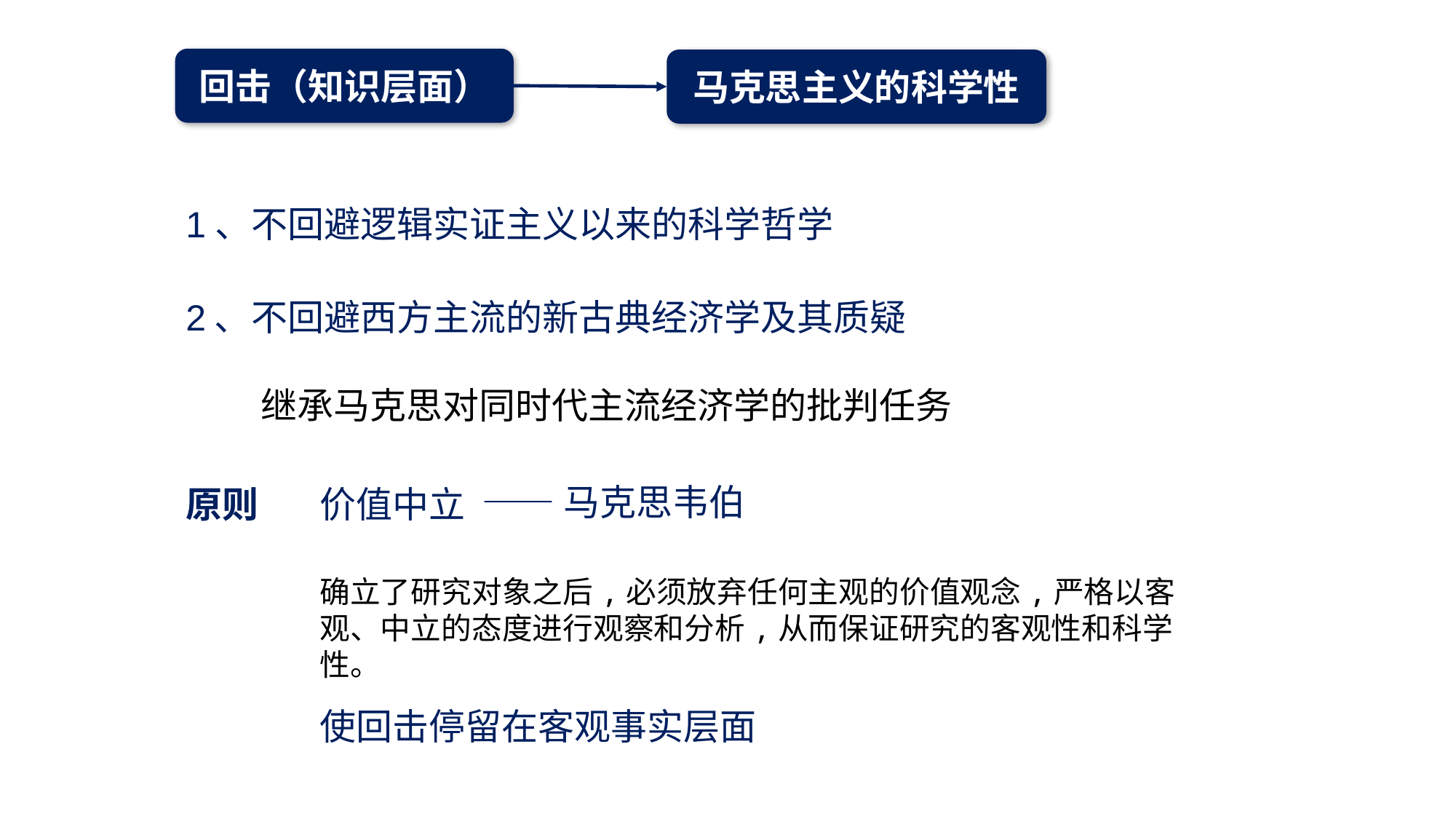

回击（知识层面）
马克思主义的科学性
1、不回避逻辑实证主义以来的科学哲学
2、不回避西方主流的新古典经济学及其质疑
继承马克思对同时代主流经济学的批判任务
——马克思韦伯
原则
价值中立
确立了研究对象之后,必须放弃任何主观的价值观念,严格以客观、中立的态度进行观察和分析,从而保证研究的客观性和科学性。
使回击停留在客观事实层面